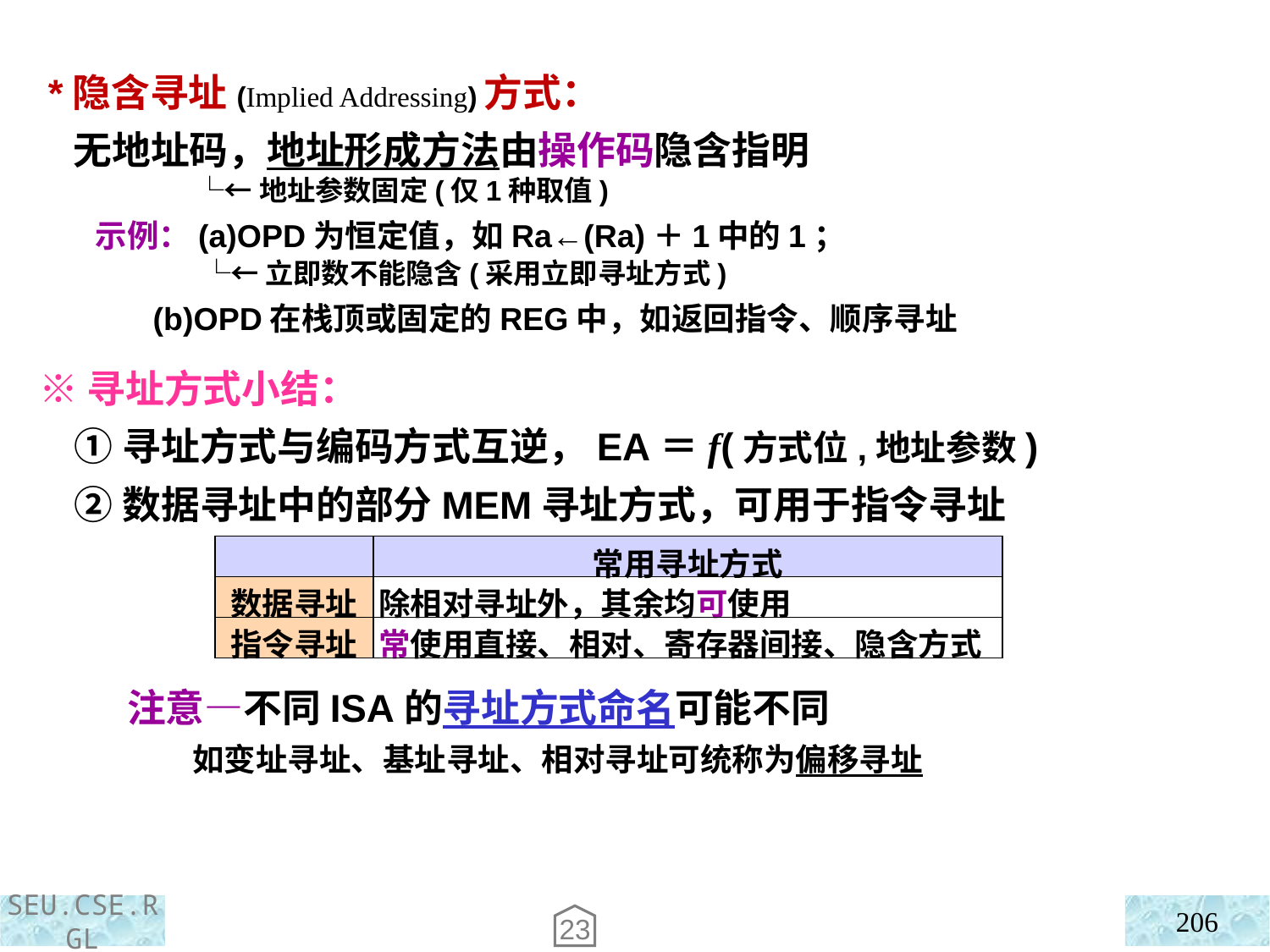

*隐含寻址(Implied Addressing)方式：
   无地址码，地址形成方法由操作码隐含指明
                         └←地址参数固定(仅1种取值)
       示例：(a)OPD为恒定值，如Ra←(Ra)＋1中的1；
                          └←立即数不能隐含(采用立即寻址方式)
             (b)OPD在栈顶或固定的REG中，如返回指令、顺序寻址
※寻址方式小结：
    ①寻址方式与编码方式互逆，EA＝f(方式位,地址参数)
    ②数据寻址中的部分MEM寻址方式，可用于指令寻址
|  | 常用寻址方式 |
| --- | --- |
| 数据寻址 | 除相对寻址外，其余均可使用 |
| 指令寻址 | 常使用直接、相对、寄存器间接、隐含方式 |
注意—不同ISA的寻址方式命名可能不同
        如变址寻址、基址寻址、相对寻址可统称为偏移寻址
206
23